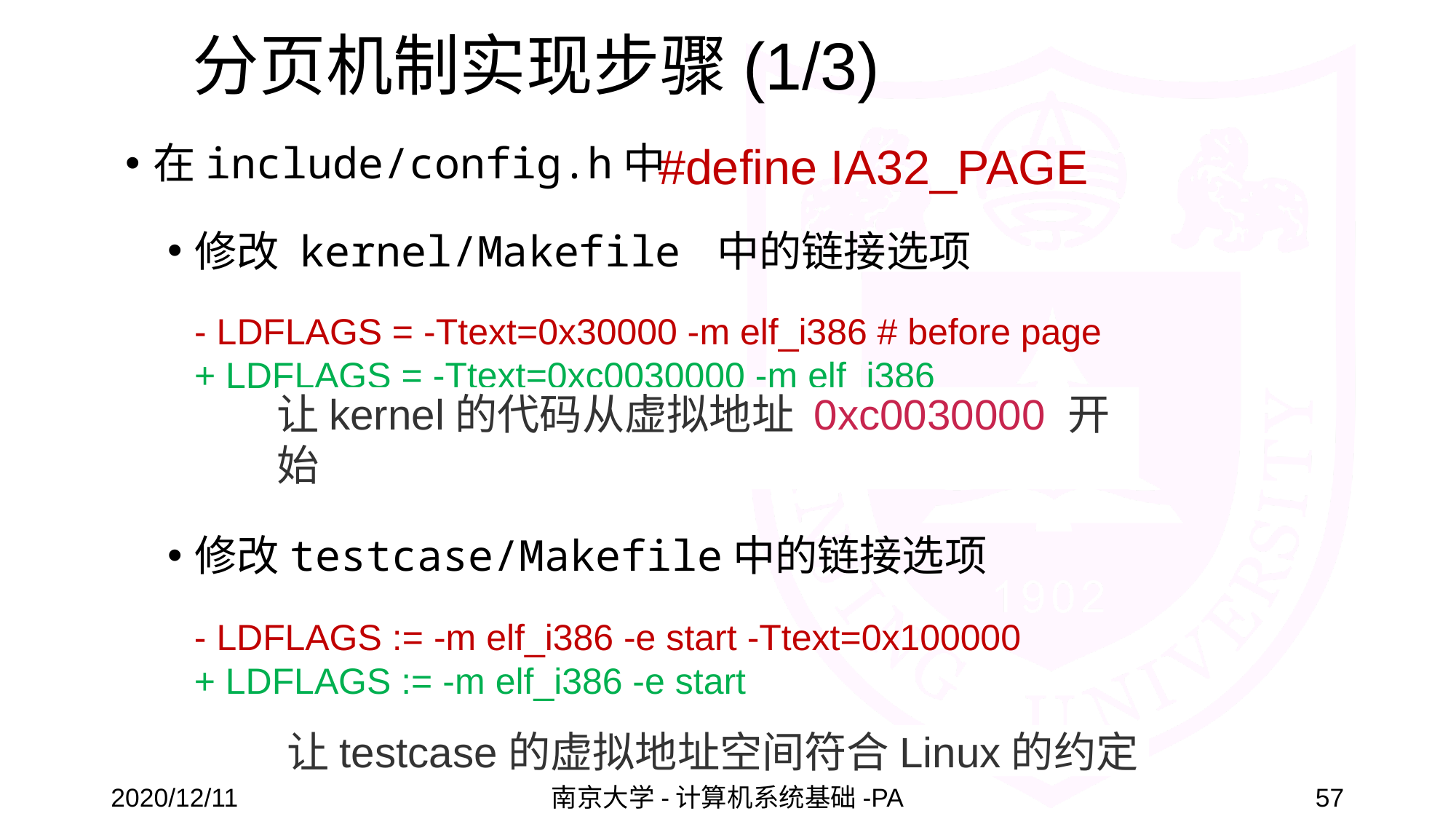

# 分页机制实现步骤(1/3)
#define IA32_PAGE
在include/config.h中
修改 kernel/Makefile 中的链接选项

修改testcase/Makefile中的链接选项
- LDFLAGS = -Ttext=0x30000 -m elf_i386 # before page
+ LDFLAGS = -Ttext=0xc0030000 -m elf_i386
让kernel的代码从虚拟地址 0xc0030000 开始
- LDFLAGS := -m elf_i386 -e start -Ttext=0x100000
+ LDFLAGS := -m elf_i386 -e start
让testcase的虚拟地址空间符合Linux的约定
2020/12/11
南京大学-计算机系统基础-PA
57